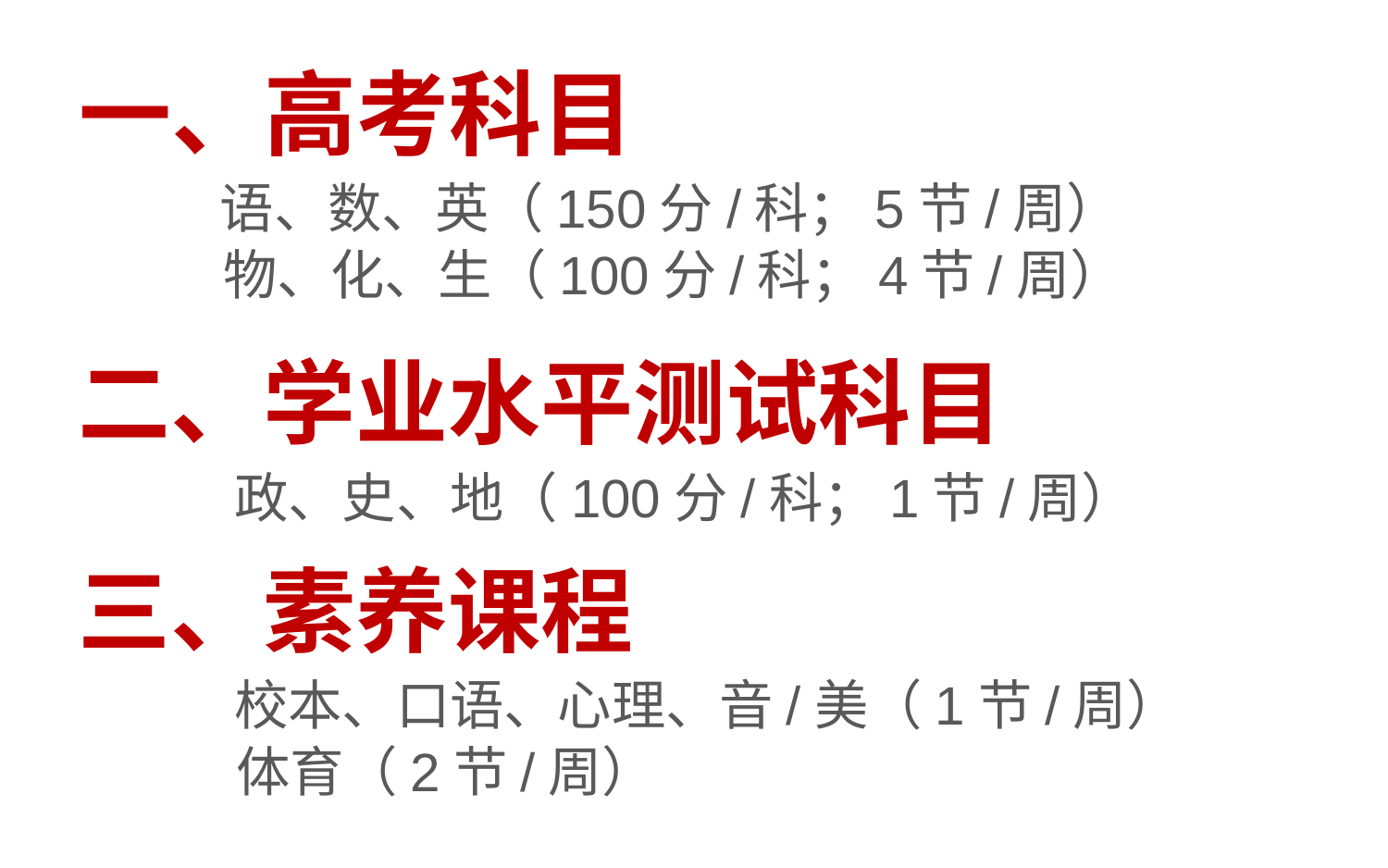

# 一、高考科目 语、数、英（150分/科；5节/周） 物、化、生（100分/科；4节/周）
二、学业水平测试科目
          政、史、地（100分/科；1节/周）
三、素养课程
          校本、口语、心理、音/美（1节/周）
            体育（2节/周）